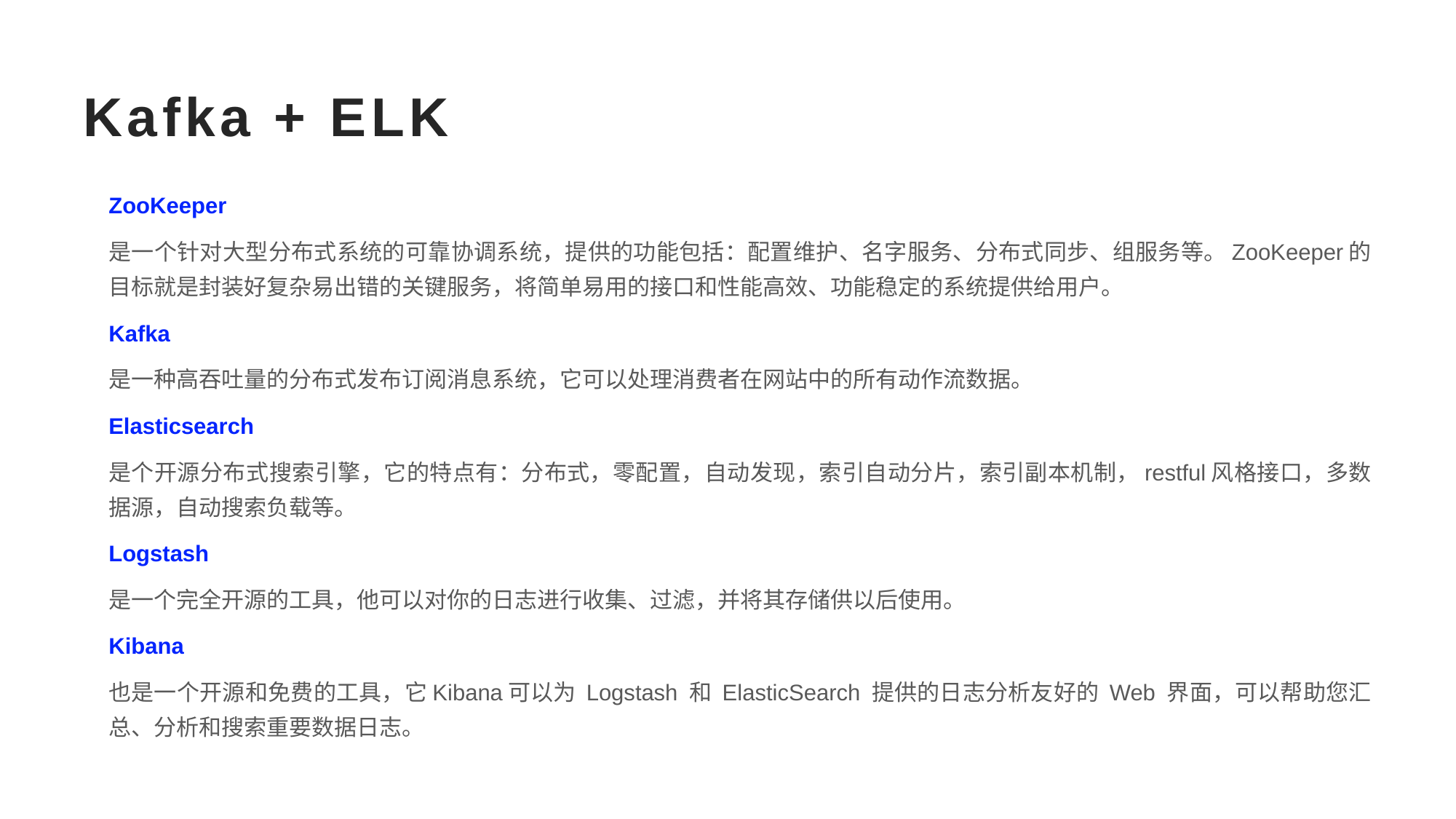

Kafka + ELK
ZooKeeper
是一个针对大型分布式系统的可靠协调系统，提供的功能包括：配置维护、名字服务、分布式同步、组服务等。ZooKeeper的目标就是封装好复杂易出错的关键服务，将简单易用的接口和性能高效、功能稳定的系统提供给用户。
Kafka
是一种高吞吐量的分布式发布订阅消息系统，它可以处理消费者在网站中的所有动作流数据。
Elasticsearch
是个开源分布式搜索引擎，它的特点有：分布式，零配置，自动发现，索引自动分片，索引副本机制，restful风格接口，多数据源，自动搜索负载等。
Logstash
是一个完全开源的工具，他可以对你的日志进行收集、过滤，并将其存储供以后使用。
Kibana
也是一个开源和免费的工具，它Kibana可以为 Logstash 和 ElasticSearch 提供的日志分析友好的 Web 界面，可以帮助您汇总、分析和搜索重要数据日志。